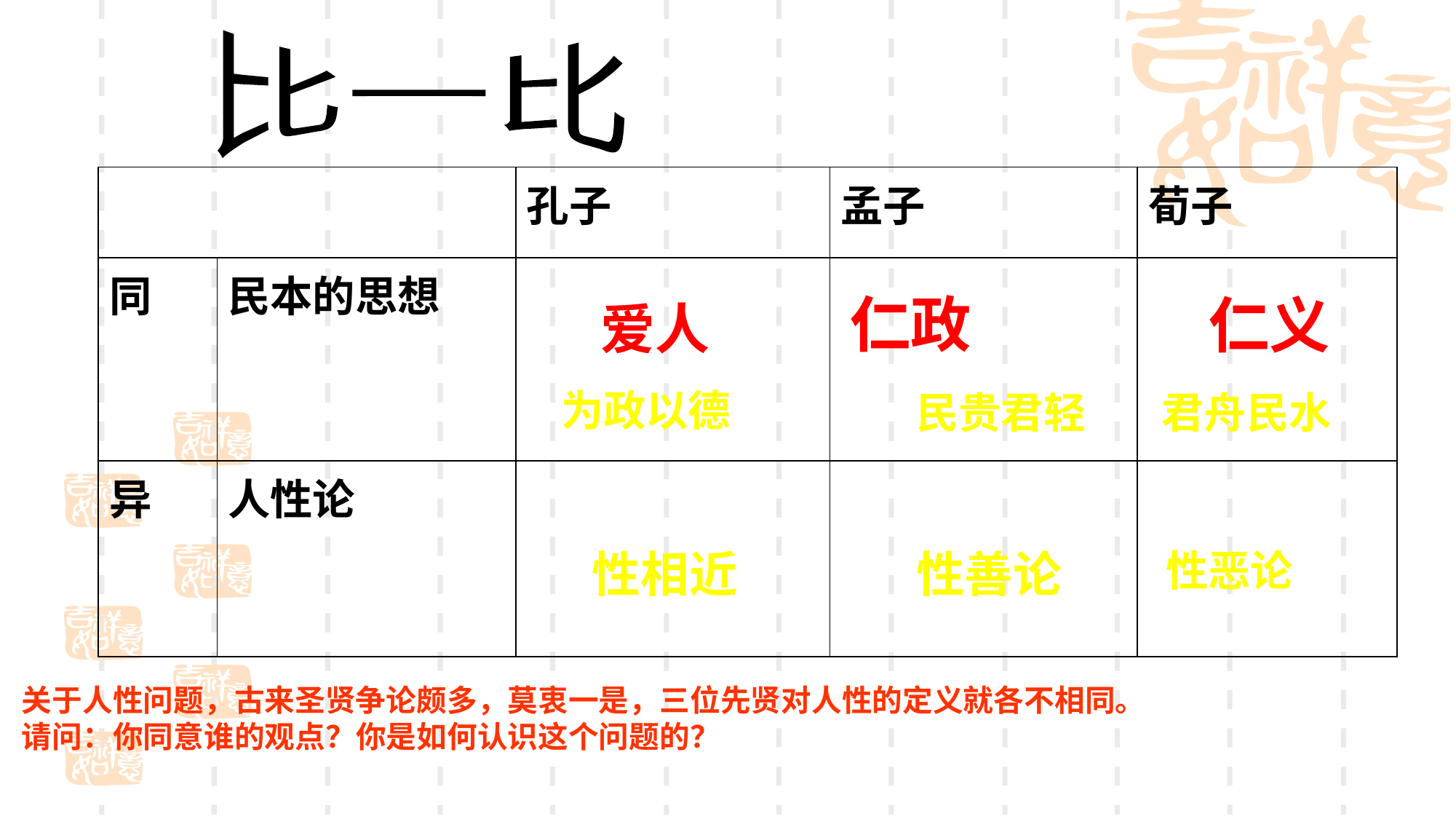

比一比
|  |  | 孔子 | 孟子 | 荀子 |
| --- | --- | --- | --- | --- |
| 同 | 民本的思想 |  |  |  |
| 异 | 人性论 |  |  |  |
仁政
仁义
爱人
为政以德
民贵君轻
君舟民水
性善论
性恶论
性相近
关于人性问题，古来圣贤争论颇多，莫衷一是，三位先贤对人性的定义就各不相同。
请问：你同意谁的观点？你是如何认识这个问题的？